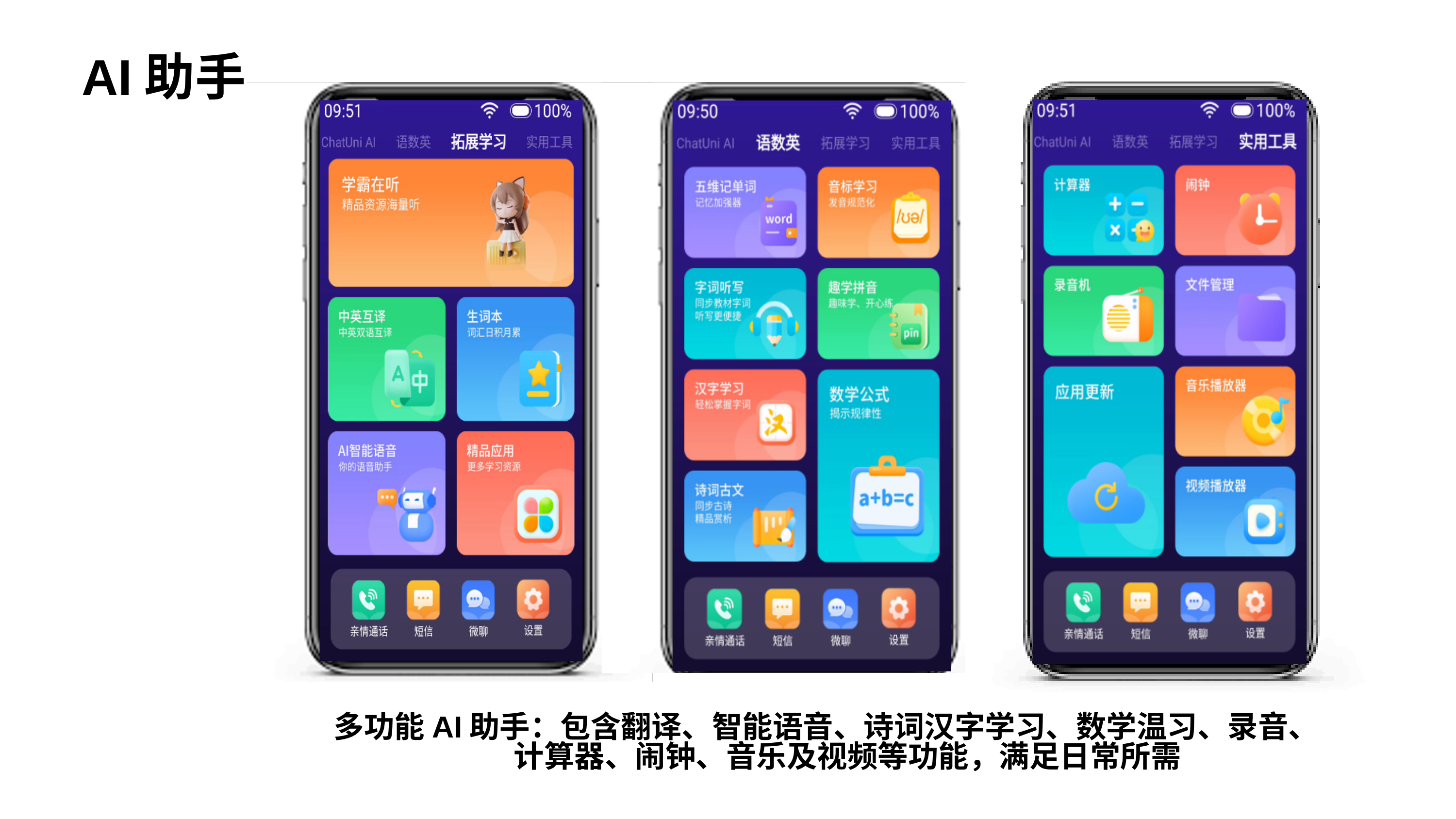

AI助手

多功能AI助手：包含翻译、智能语音、诗词汉字学习、数学温习、录音、
                         计算器、闹钟、音乐及视频等功能，满足日常所需